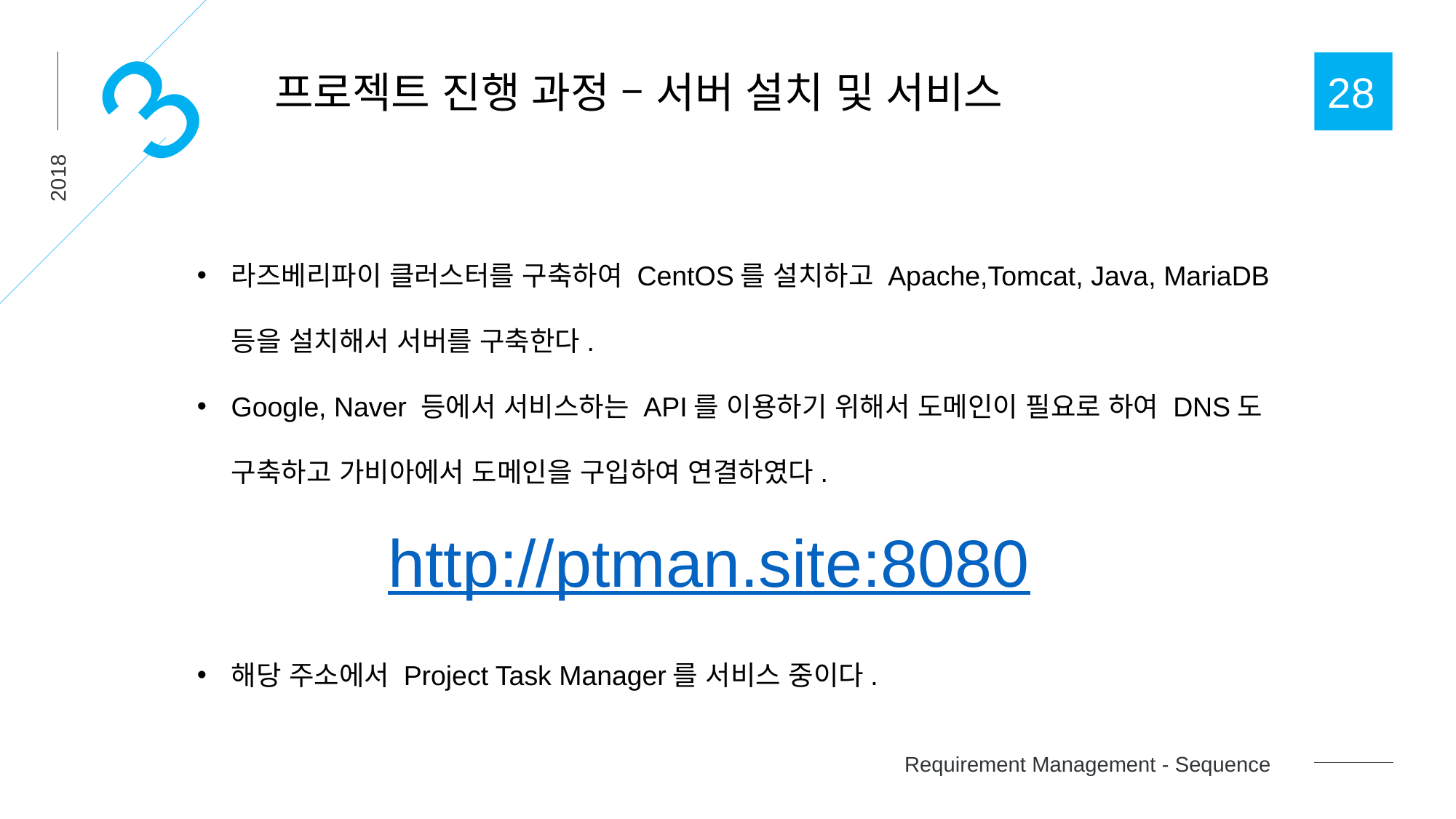

3

프로젝트 진행 과정 – 서버 설치 및 서비스
28
2018
라즈베리파이 클러스터를 구축하여 CentOS를 설치하고 Apache,Tomcat, Java, MariaDB 등을 설치해서 서버를 구축한다.
Google, Naver 등에서 서비스하는 API를 이용하기 위해서 도메인이 필요로 하여 DNS도 구축하고 가비아에서 도메인을 구입하여 연결하였다.
http://ptman.site:8080
해당 주소에서 Project Task Manager를 서비스 중이다.
Requirement Management - Sequence